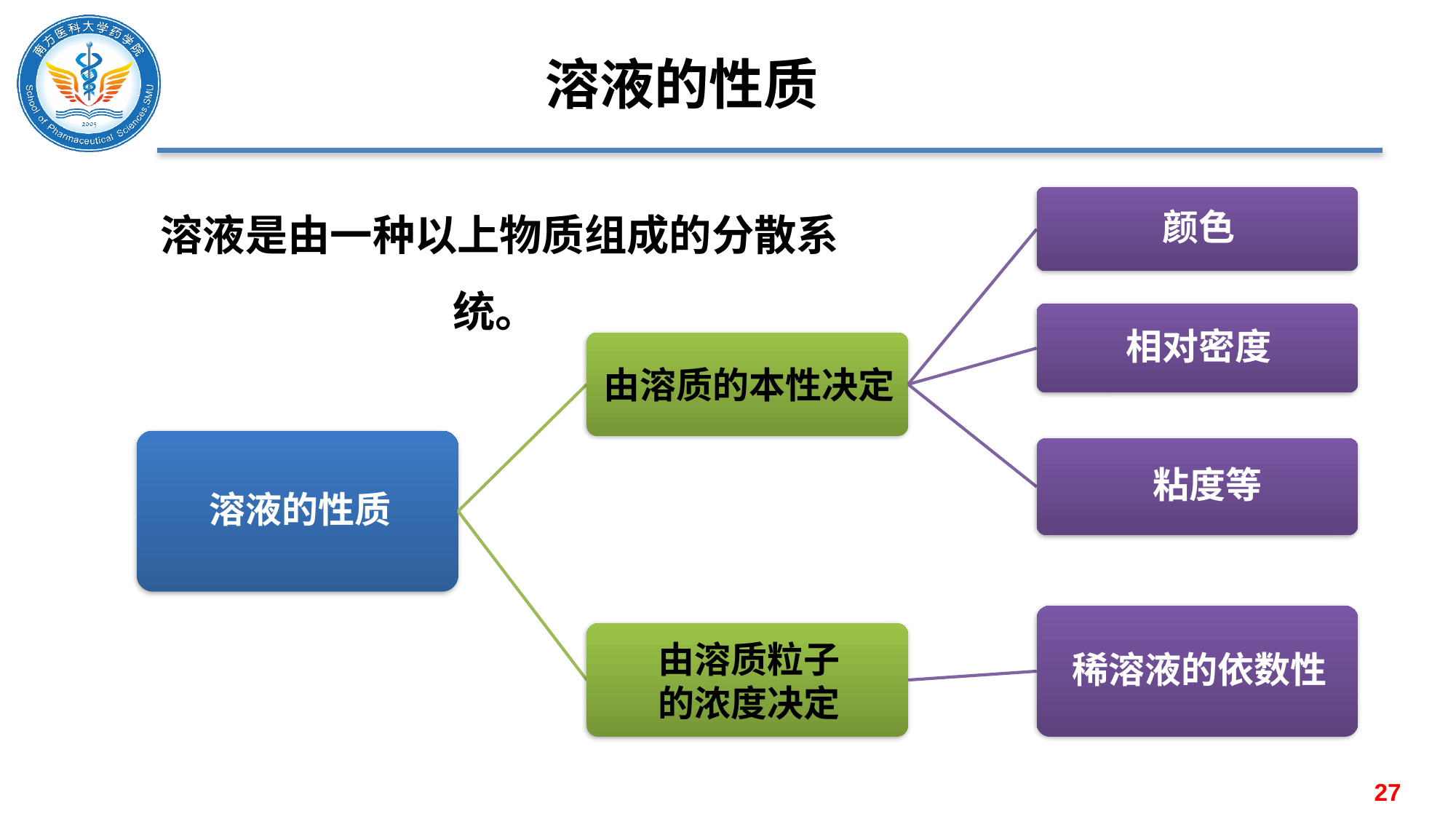

# 溶液的性质
溶液是由一种以上物质组成的分散系统。
溶液的性质

由溶质的本性决定

颜色

相对密度

 粘度等

由溶质粒子
的浓度决定

稀溶液的依数性
27